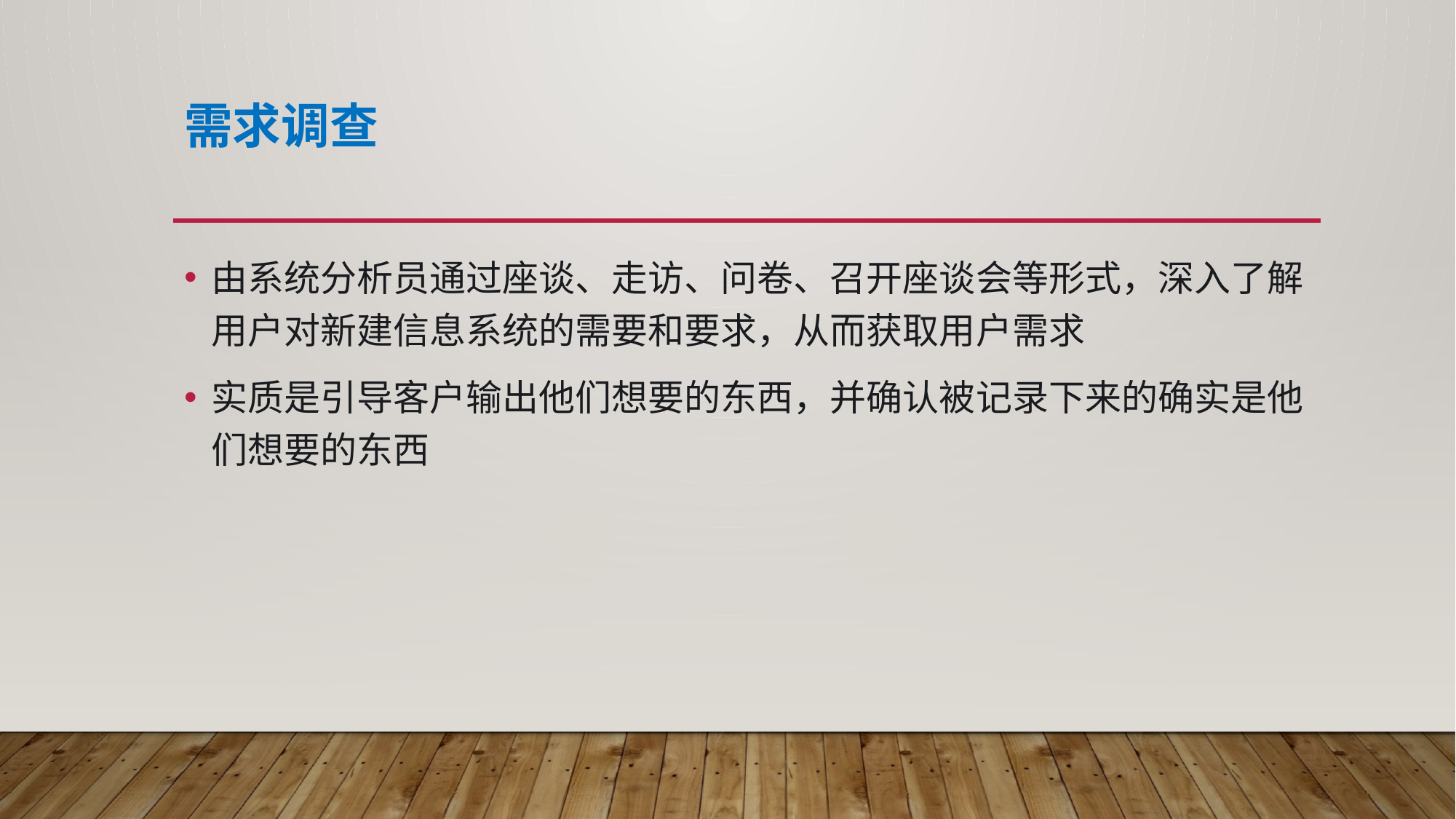

# 需求调查
由系统分析员通过座谈、走访、问卷、召开座谈会等形式，深入了解用户对新建信息系统的需要和要求，从而获取用户需求
实质是引导客户输出他们想要的东西，并确认被记录下来的确实是他们想要的东西